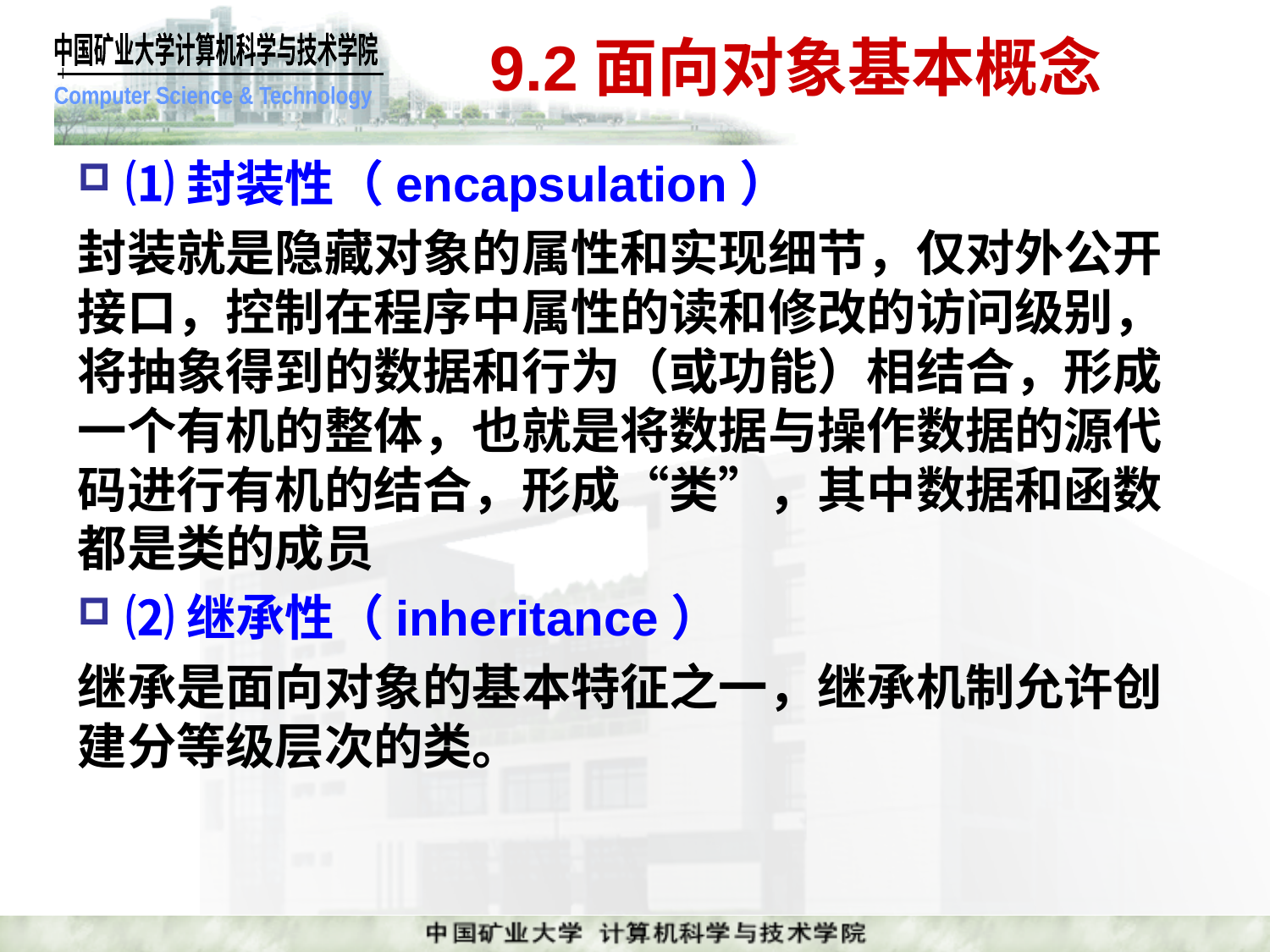

# 9.2面向对象基本概念
⑴封装性（encapsulation）
封装就是隐藏对象的属性和实现细节，仅对外公开接口，控制在程序中属性的读和修改的访问级别，将抽象得到的数据和行为（或功能）相结合，形成一个有机的整体，也就是将数据与操作数据的源代码进行有机的结合，形成“类”，其中数据和函数都是类的成员
⑵继承性（inheritance）
继承是面向对象的基本特征之一，继承机制允许创建分等级层次的类。

25